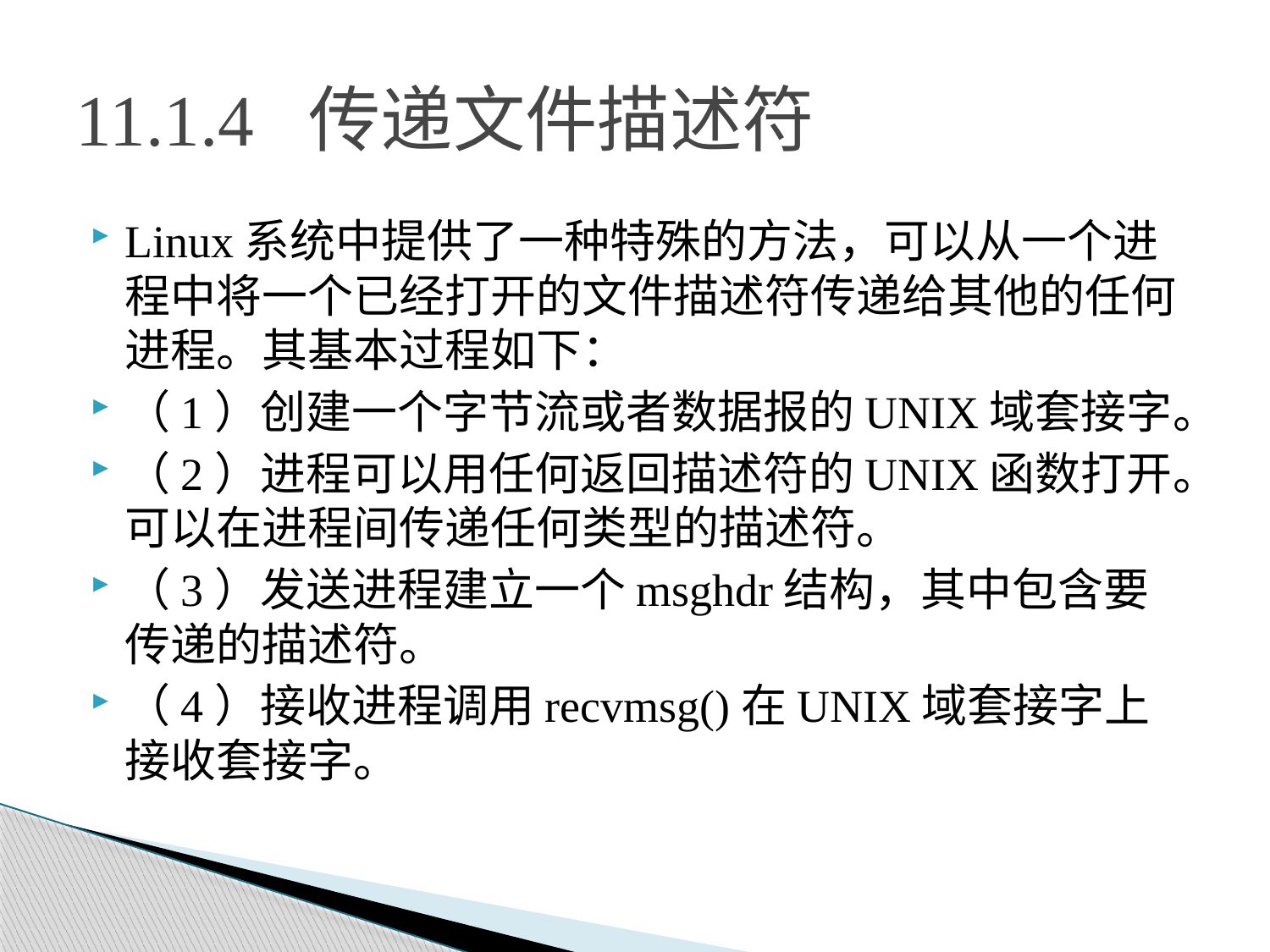

# 11.1.4  传递文件描述符
Linux系统中提供了一种特殊的方法，可以从一个进程中将一个已经打开的文件描述符传递给其他的任何进程。其基本过程如下：
（1）创建一个字节流或者数据报的UNIX域套接字。
（2）进程可以用任何返回描述符的UNIX函数打开。可以在进程间传递任何类型的描述符。
（3）发送进程建立一个msghdr结构，其中包含要传递的描述符。
（4）接收进程调用recvmsg()在UNIX域套接字上接收套接字。